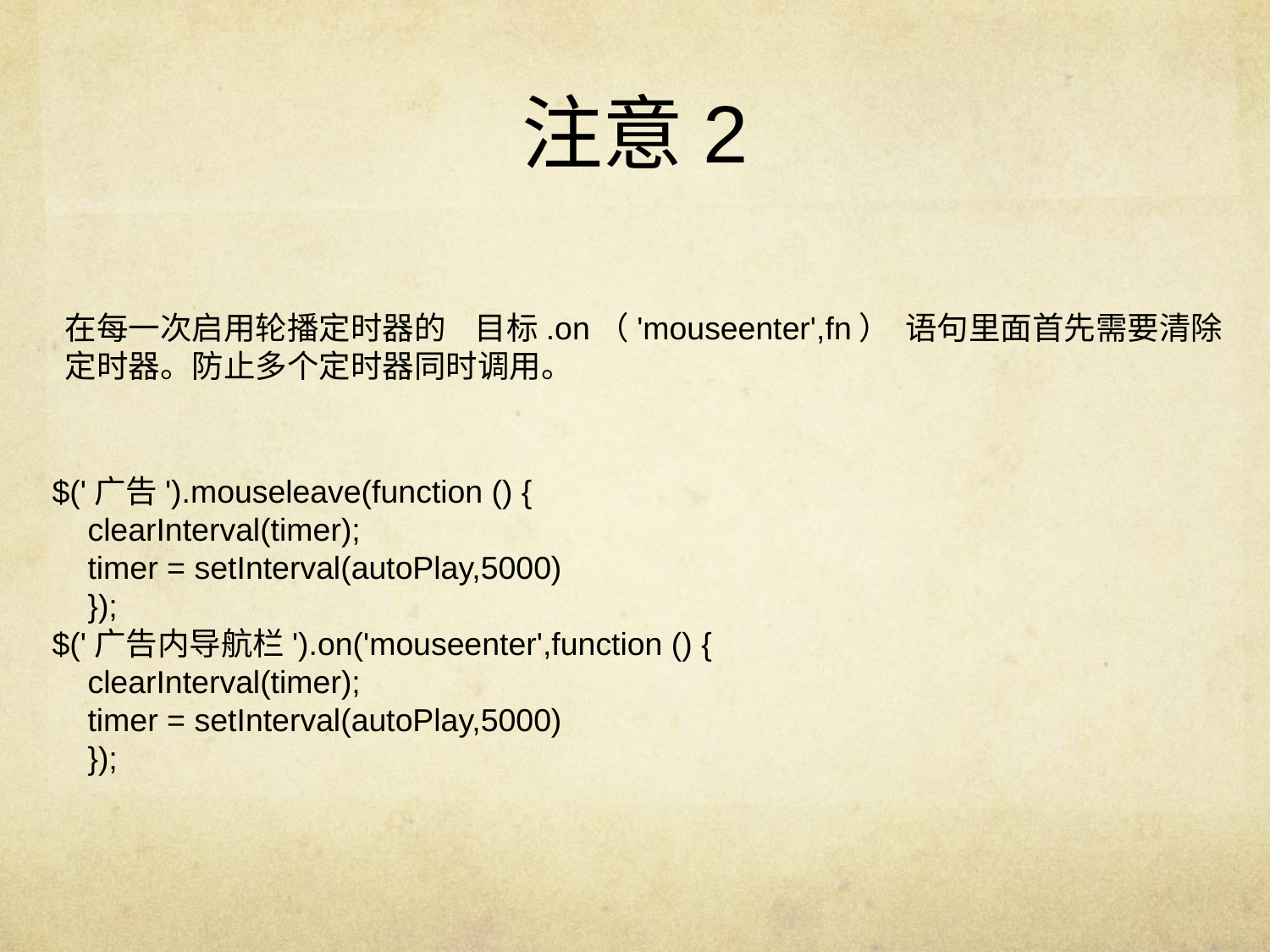

# 注意2
在每一次启用轮播定时器的    目标.on（'mouseenter',fn）  语句里面首先需要清除定时器。防止多个定时器同时调用。
$('广告').mouseleave(function () {
    clearInterval(timer);
    timer = setInterval(autoPlay,5000)
    });
$('广告内导航栏').on('mouseenter',function () {
    clearInterval(timer);
    timer = setInterval(autoPlay,5000)
    });